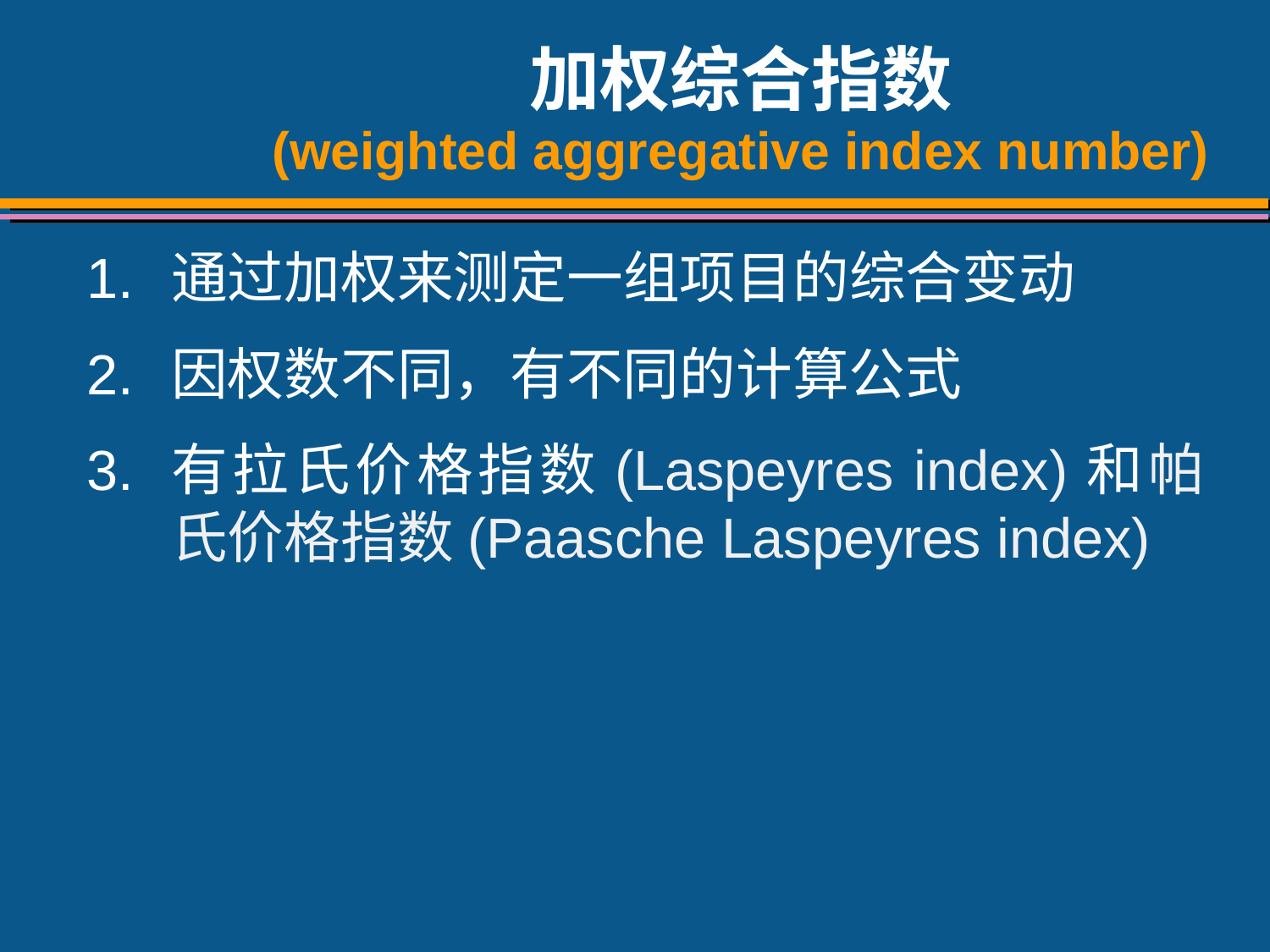

# 加权综合指数 (weighted aggregative index number)
通过加权来测定一组项目的综合变动
因权数不同，有不同的计算公式
有拉氏价格指数(Laspeyres index)和帕氏价格指数(Paasche Laspeyres index)